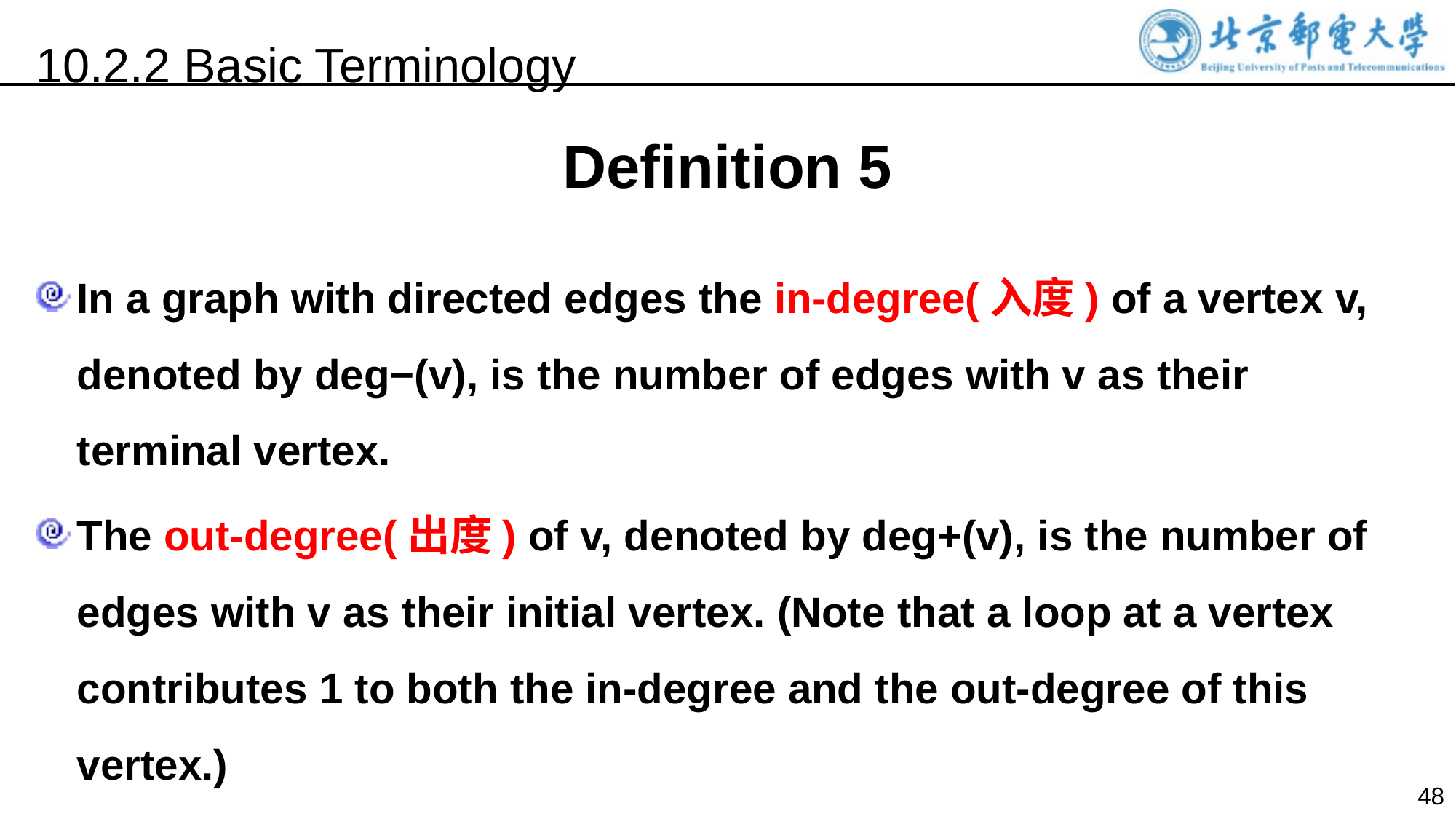

10.2.2 Basic Terminology
Definition 5
In a graph with directed edges the in-degree(入度) of a vertex v, denoted by deg−(v), is the number of edges with v as their terminal vertex.
The out-degree(出度) of v, denoted by deg+(v), is the number of edges with v as their initial vertex. (Note that a loop at a vertex contributes 1 to both the in-degree and the out-degree of this vertex.)